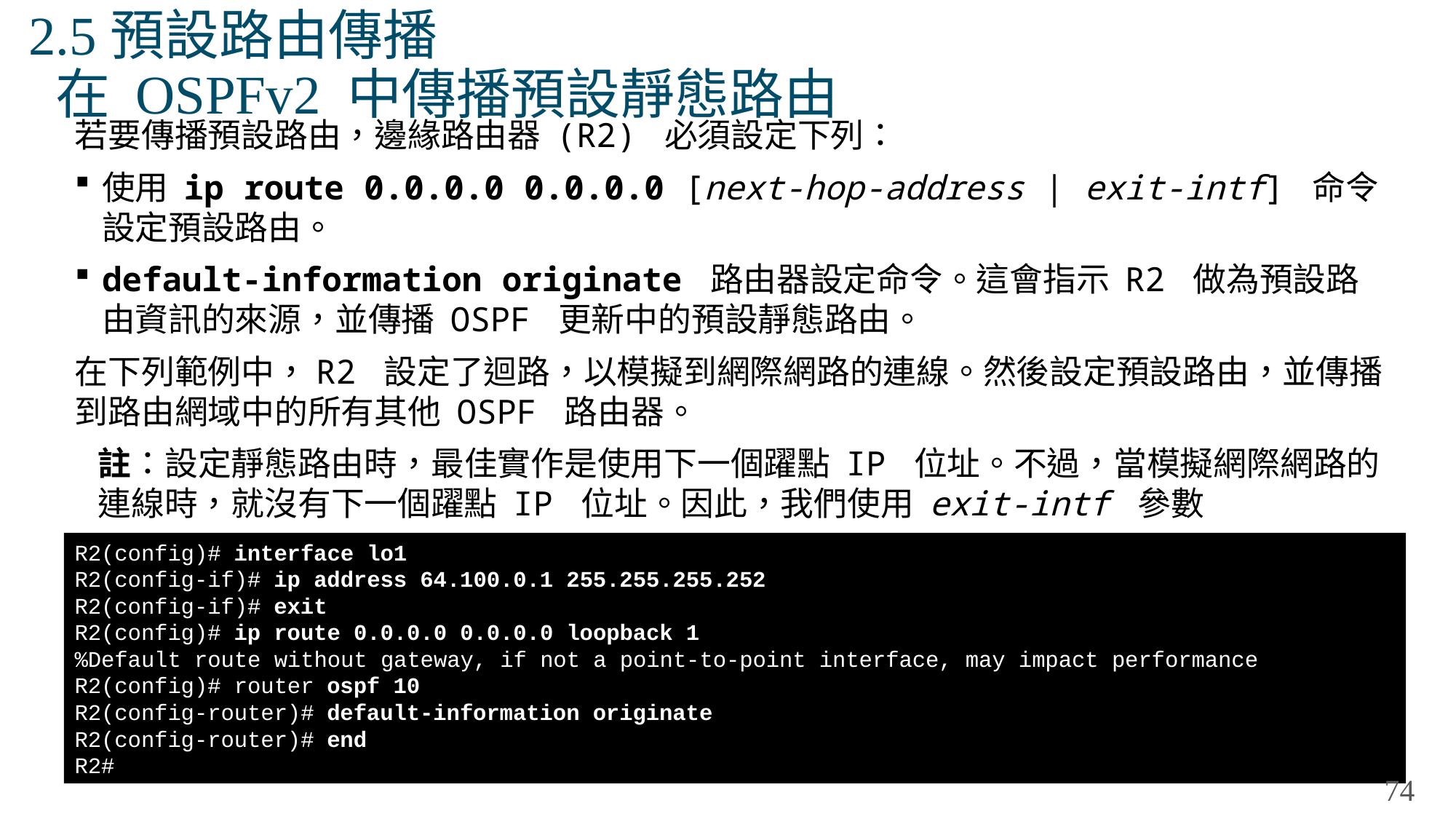

# 2.5預設路由傳播 在 OSPFv2 中傳播預設靜態路由
若要傳播預設路由，邊緣路由器 (R2) 必須設定下列：
使用 ip route 0.0.0.0 0.0.0.0 [next-hop-address | exit-intf] 命令設定預設路由。
default-information originate 路由器設定命令。這會指示 R2 做為預設路由資訊的來源，並傳播 OSPF 更新中的預設靜態路由。
在下列範例中，R2 設定了迴路，以模擬到網際網路的連線。然後設定預設路由，並傳播到路由網域中的所有其他 OSPF 路由器。
註：設定靜態路由時，最佳實作是使用下一個躍點 IP 位址。不過，當模擬網際網路的連線時，就沒有下一個躍點 IP 位址。因此，我們使用 exit-intf 參數
R2(config)# interface lo1
R2(config-if)# ip address 64.100.0.1 255.255.255.252
R2(config-if)# exit
R2(config)# ip route 0.0.0.0 0.0.0.0 loopback 1
%Default route without gateway, if not a point-to-point interface, may impact performance
R2(config)# router ospf 10
R2(config-router)# default-information originate
R2(config-router)# end
R2#
74